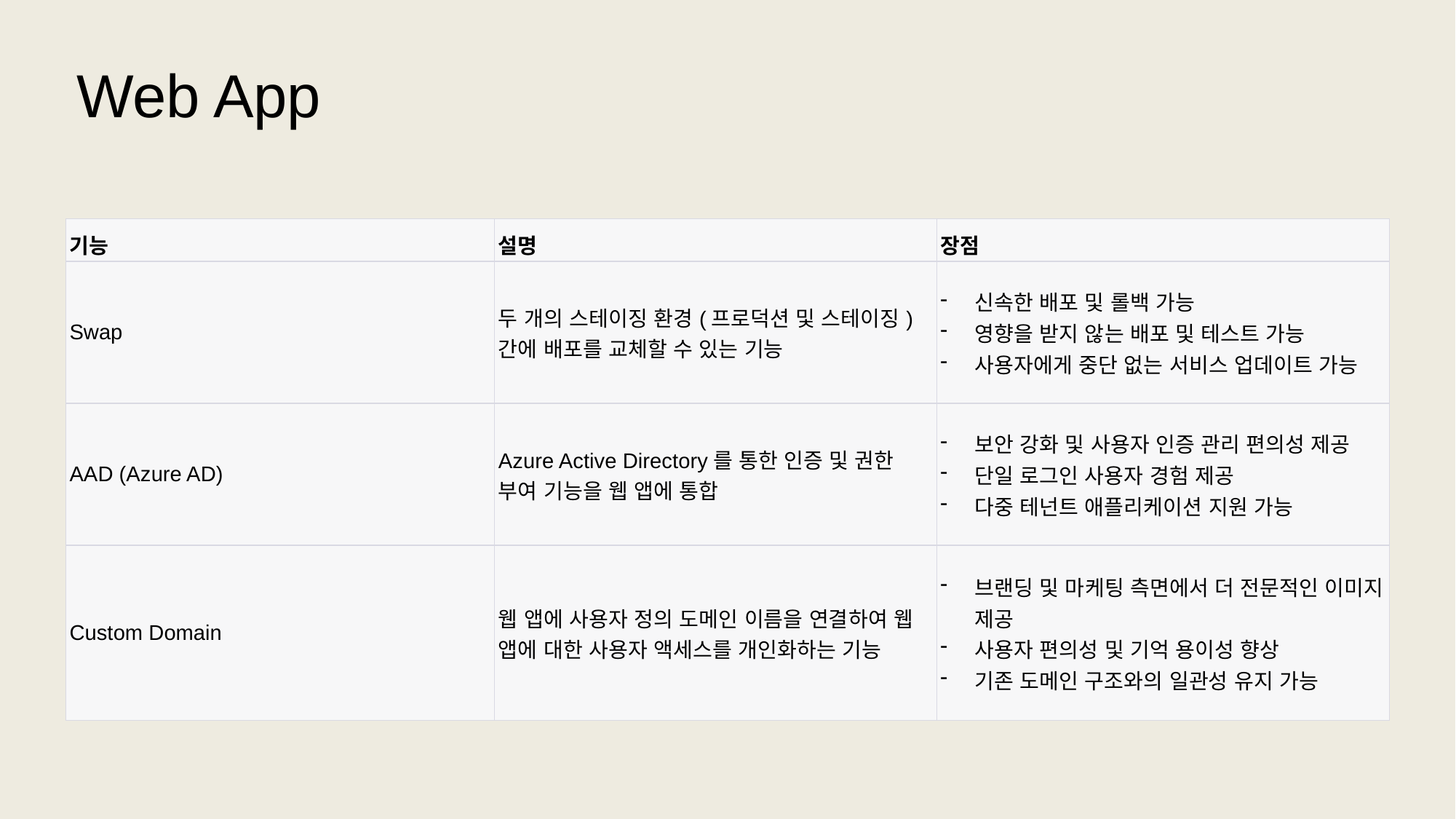

Web App
| 기능 | 설명 | 장점 |
| --- | --- | --- |
| Swap | 두 개의 스테이징 환경(프로덕션 및 스테이징) 간에 배포를 교체할 수 있는 기능 | 신속한 배포 및 롤백 가능 영향을 받지 않는 배포 및 테스트 가능 사용자에게 중단 없는 서비스 업데이트 가능 |
| AAD (Azure AD) | Azure Active Directory를 통한 인증 및 권한 부여 기능을 웹 앱에 통합 | 보안 강화 및 사용자 인증 관리 편의성 제공 단일 로그인 사용자 경험 제공 다중 테넌트 애플리케이션 지원 가능 |
| Custom Domain | 웹 앱에 사용자 정의 도메인 이름을 연결하여 웹 앱에 대한 사용자 액세스를 개인화하는 기능 | 브랜딩 및 마케팅 측면에서 더 전문적인 이미지 제공 사용자 편의성 및 기억 용이성 향상 기존 도메인 구조와의 일관성 유지 가능 |